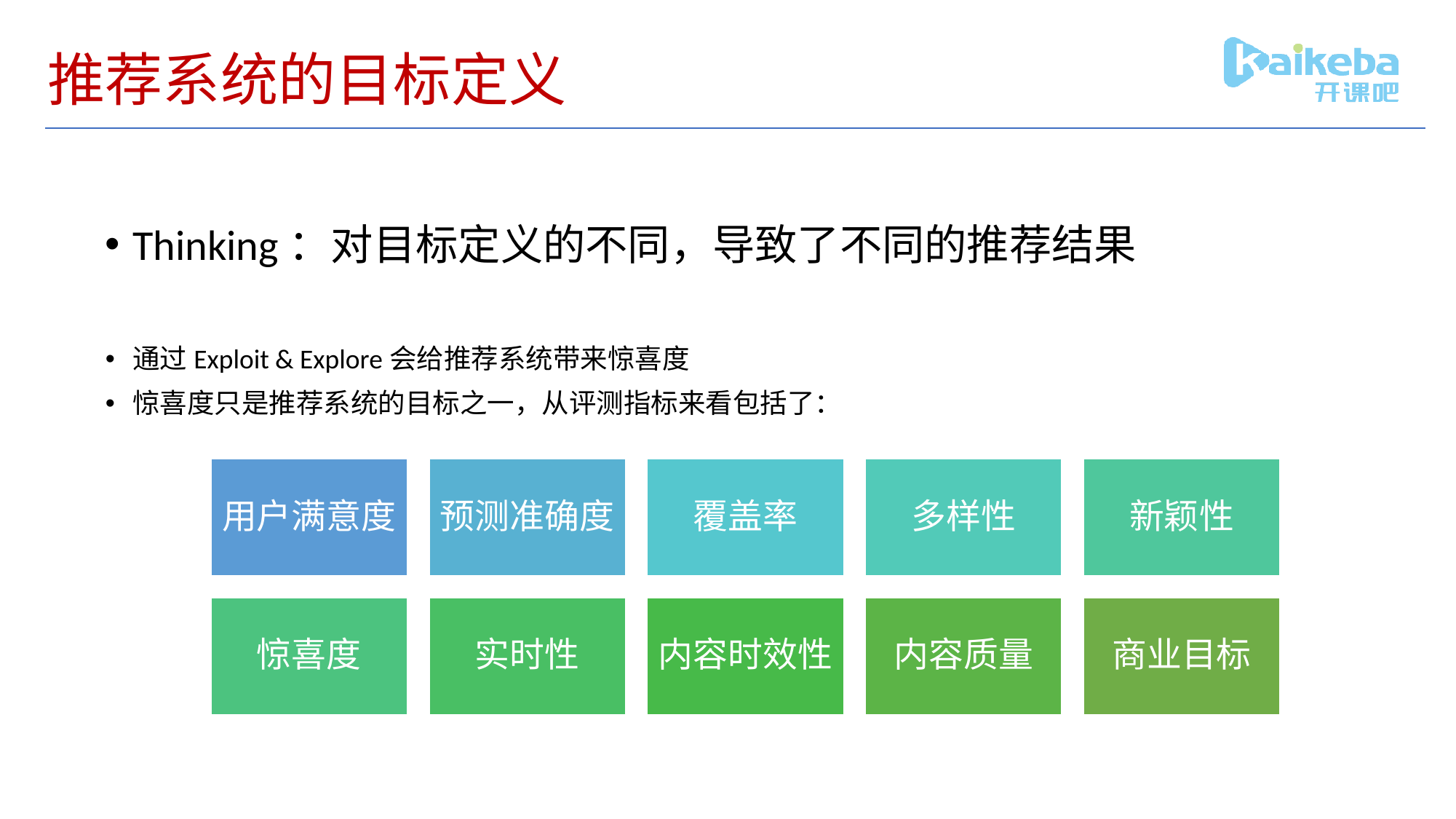

# 推荐系统的目标定义
Thinking：对目标定义的不同，导致了不同的推荐结果

通过Exploit & Explore会给推荐系统带来惊喜度
惊喜度只是推荐系统的目标之一，从评测指标来看包括了：

用户满意度
预测准确度
覆盖率
多样性
新颖性
惊喜度
实时性
内容时效性
内容质量
商业目标